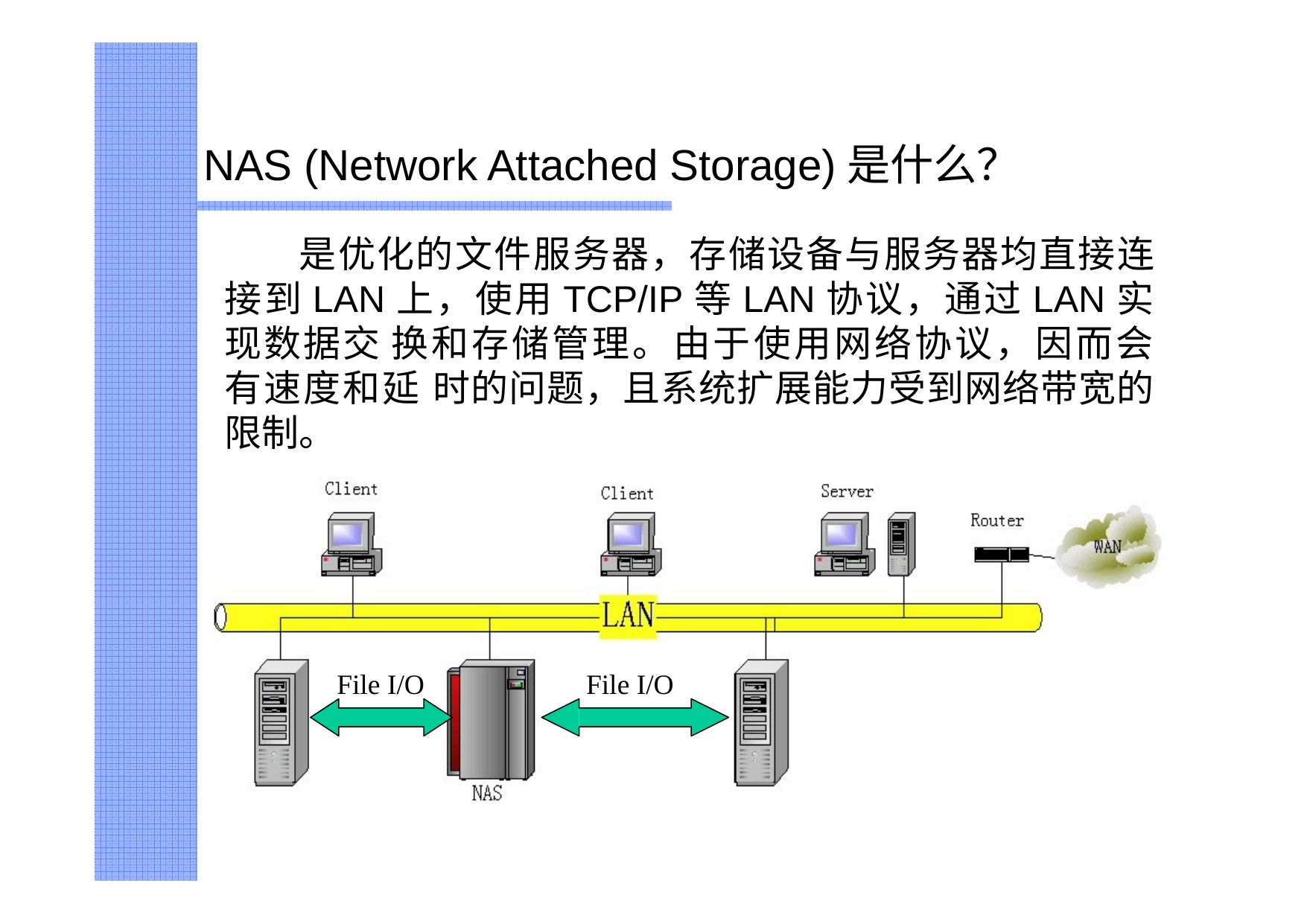

# NAS (Network Attached Storage)是什么？
是优化的文件服务器，存储设备与服务器均直接连 接到LAN上，使用TCP/IP等LAN协议，通过LAN实现数据交 换和存储管理。由于使用网络协议，因而会有速度和延 时的问题，且系统扩展能力受到网络带宽的限制。

File I/O
File I/O